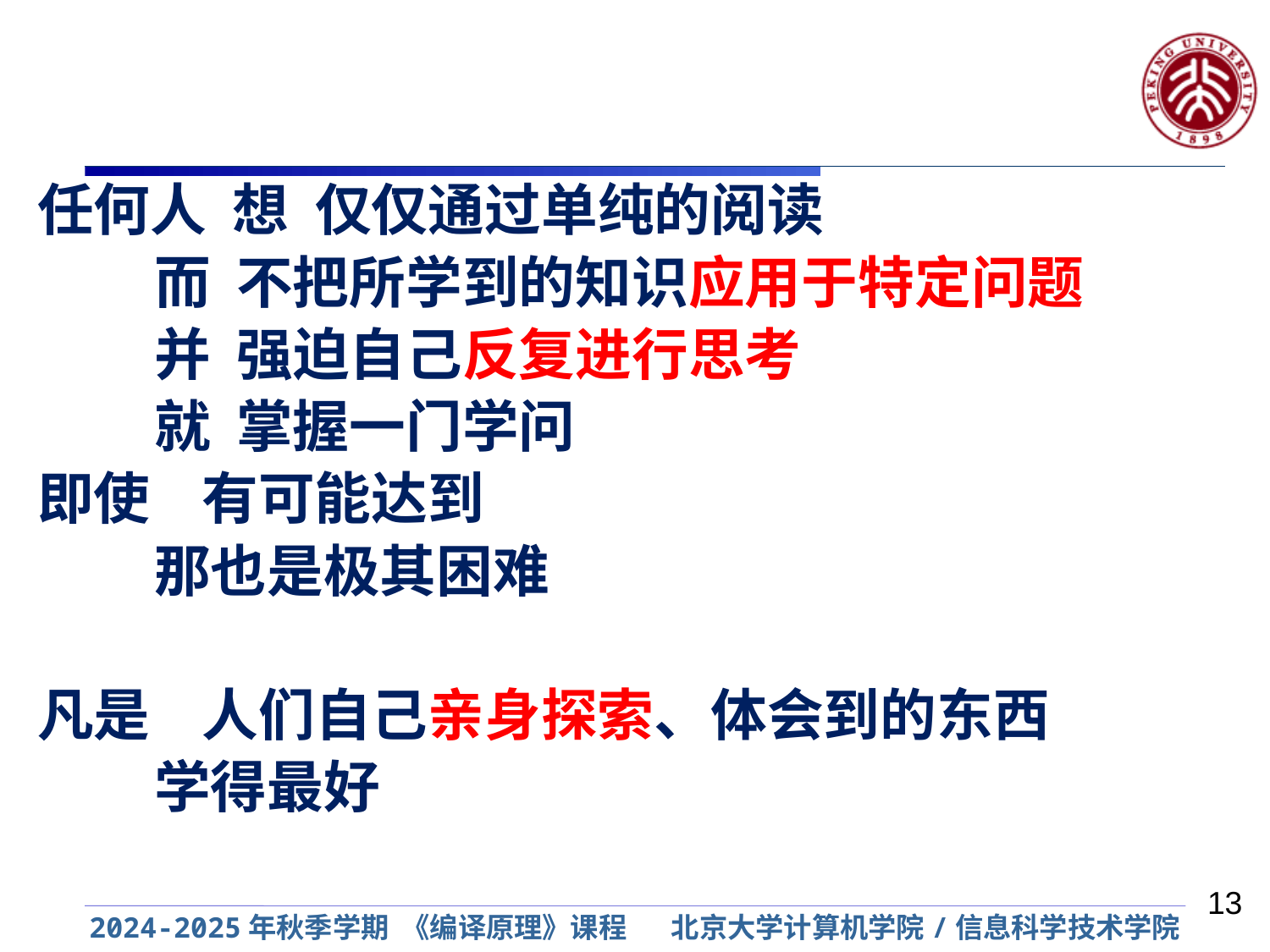

任何人  想  仅仅通过单纯的阅读
        而  不把所学到的知识应用于特定问题
        并  强迫自己反复进行思考
        就  掌握一门学问
即使    有可能达到
        那也是极其困难

凡是    人们自己亲身探索、体会到的东西
        学得最好